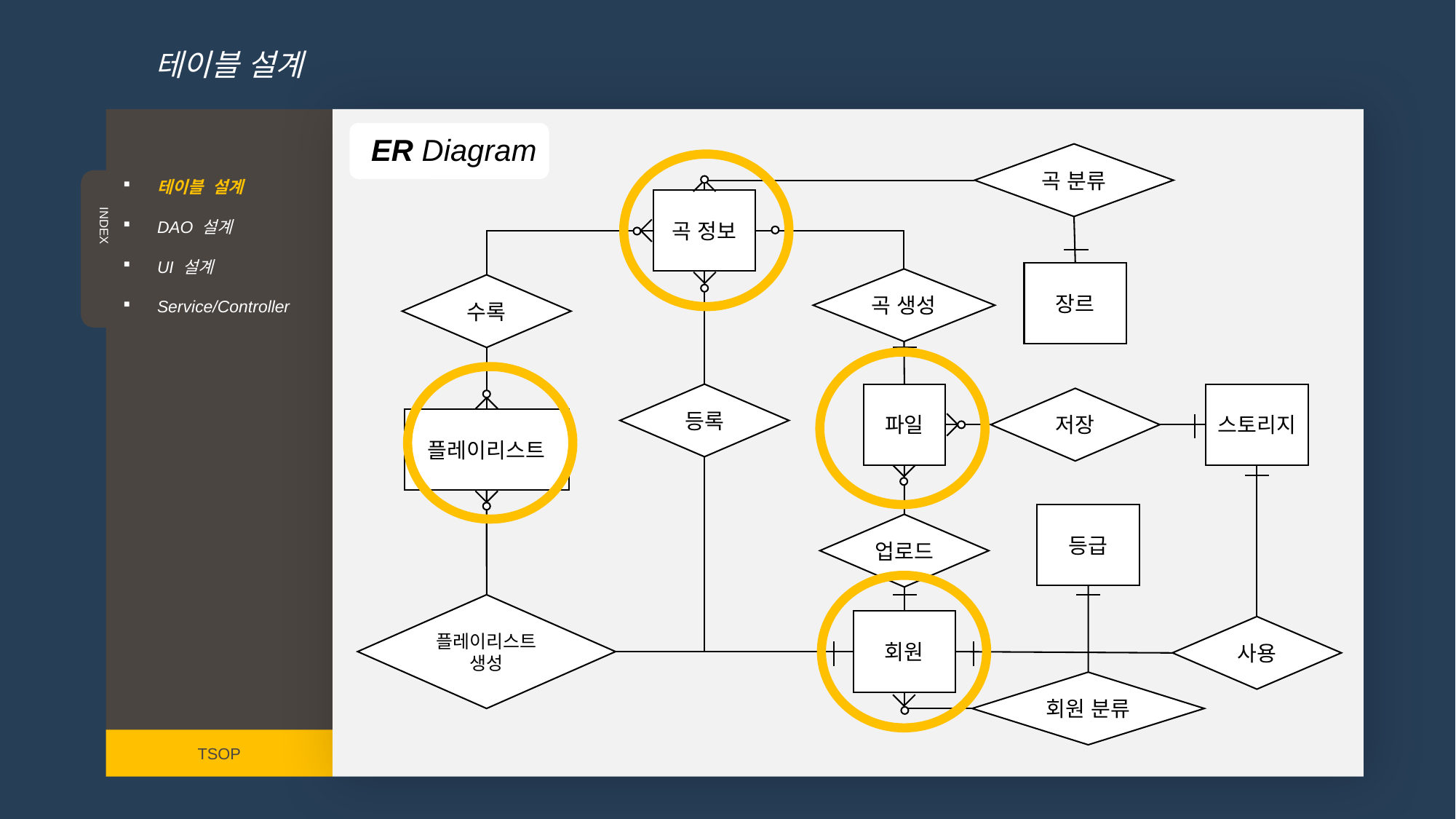

테이블 설계
테이블  설계
DAO 설계
UI 설계
Service/Controller
INDEX

TSOP

ER Diagram
곡 분류

곡 정보

장르

곡 생성
수록

등록
파일
스토리지
저장

플레이리스트

등급
업로드
플레이리스트
생성
회원
사용
회원 분류